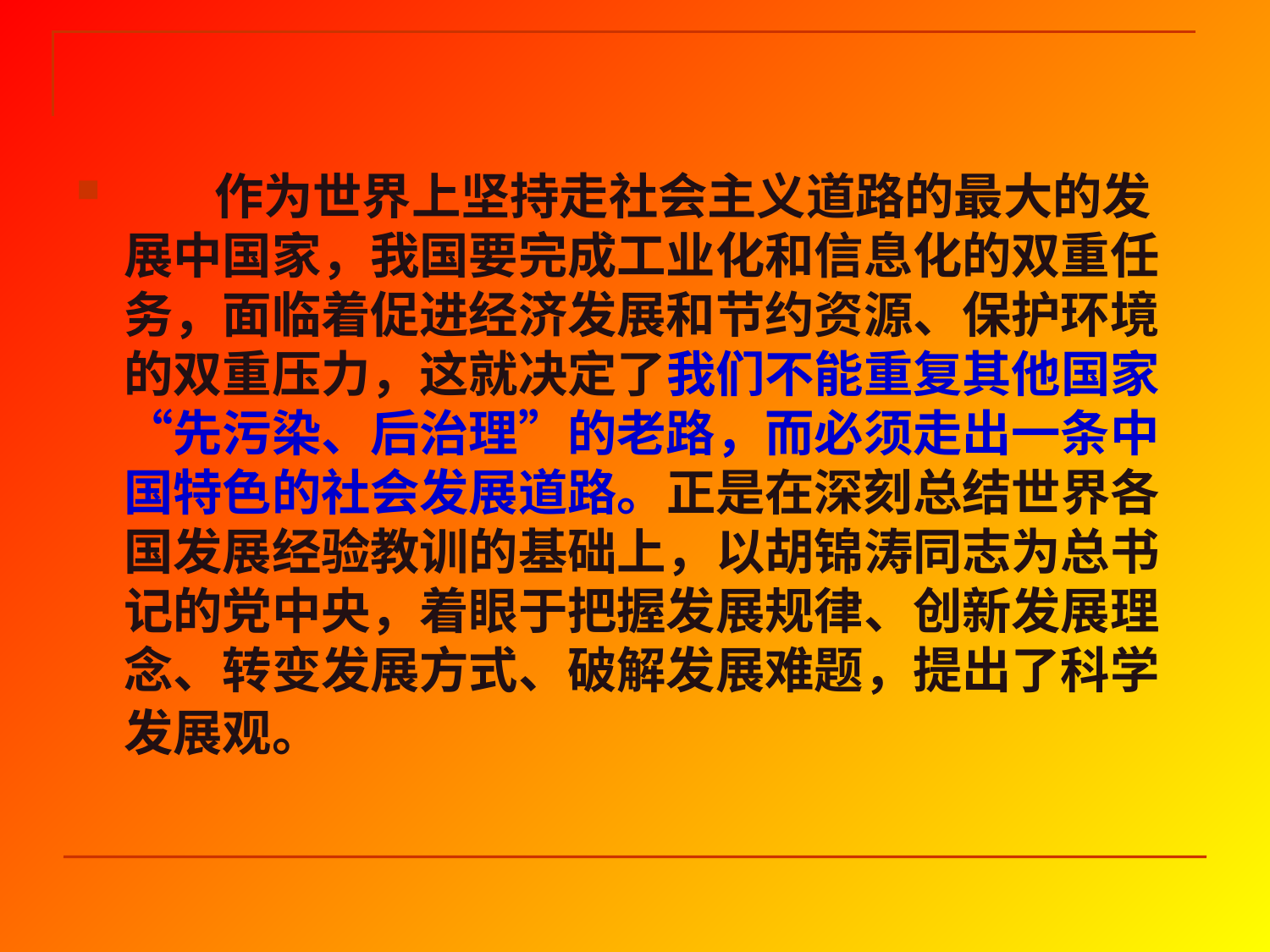

作为世界上坚持走社会主义道路的最大的发展中国家，我国要完成工业化和信息化的双重任务，面临着促进经济发展和节约资源、保护环境的双重压力，这就决定了我们不能重复其他国家“先污染、后治理”的老路，而必须走出一条中国特色的社会发展道路。正是在深刻总结世界各国发展经验教训的基础上，以胡锦涛同志为总书记的党中央，着眼于把握发展规律、创新发展理念、转变发展方式、破解发展难题，提出了科学发展观。